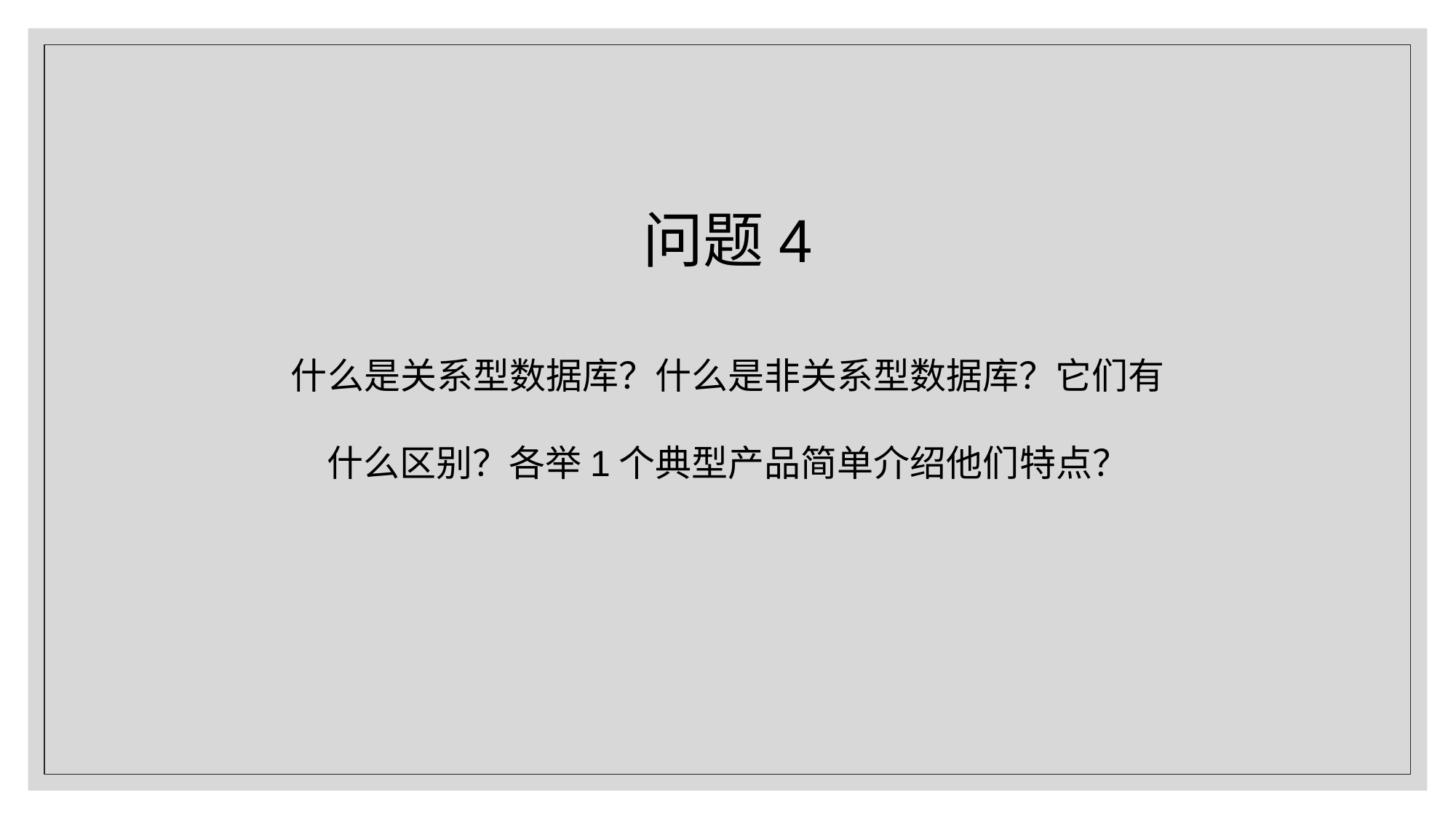

问题4
什么是关系型数据库？什么是非关系型数据库？它们有什么区别？各举1个典型产品简单介绍他们特点？